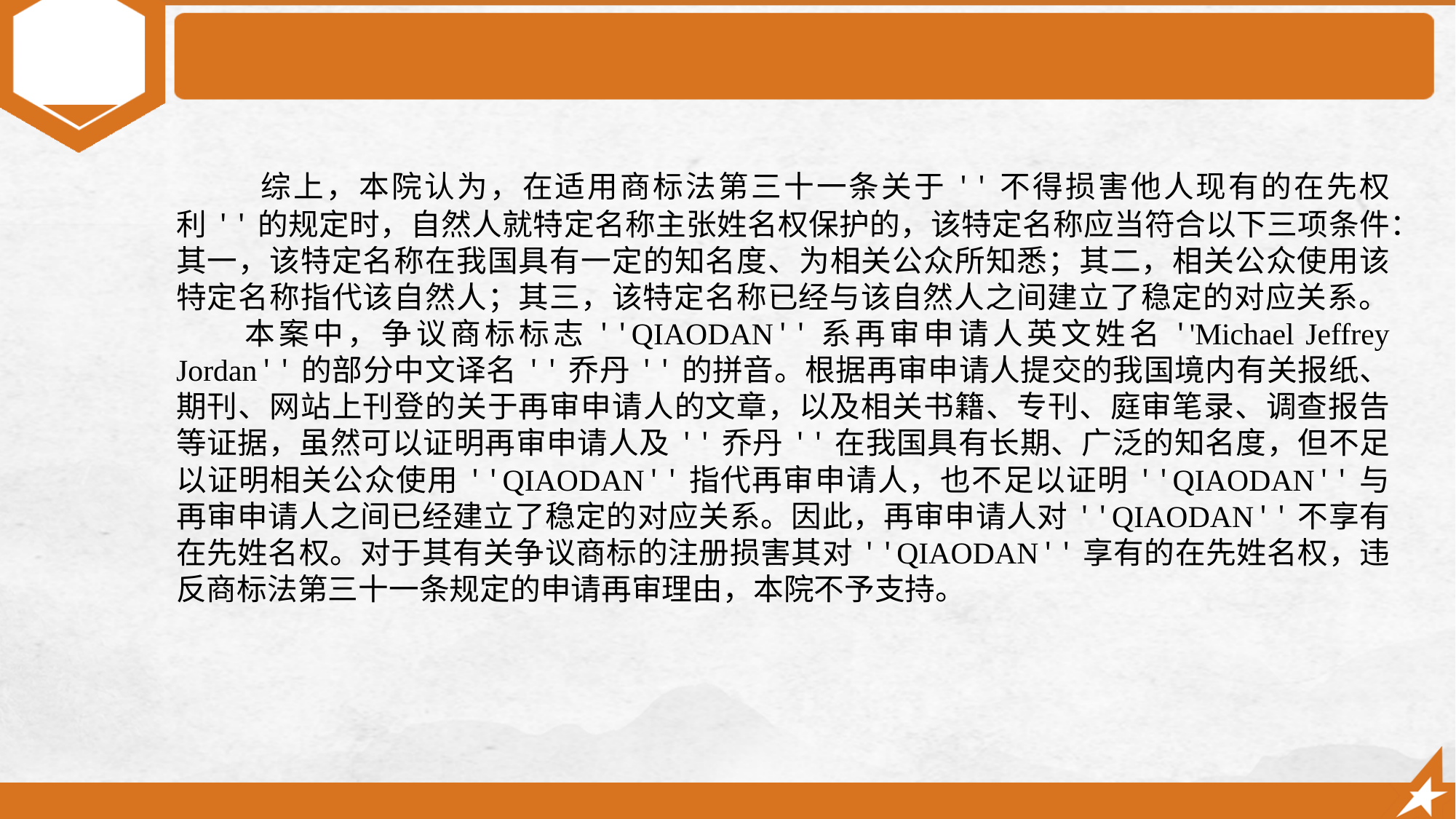

综上，本院认为，在适用商标法第三十一条关于''不得损害他人现有的在先权利''的规定时，自然人就特定名称主张姓名权保护的，该特定名称应当符合以下三项条件：其一，该特定名称在我国具有一定的知名度、为相关公众所知悉；其二，相关公众使用该特定名称指代该自然人；其三，该特定名称已经与该自然人之间建立了稳定的对应关系。
　　本案中，争议商标标志''QIAODAN''系再审申请人英文姓名''Michael Jeffrey Jordan''的部分中文译名''乔丹''的拼音。根据再审申请人提交的我国境内有关报纸、期刊、网站上刊登的关于再审申请人的文章，以及相关书籍、专刊、庭审笔录、调查报告等证据，虽然可以证明再审申请人及''乔丹''在我国具有长期、广泛的知名度，但不足以证明相关公众使用''QIAODAN''指代再审申请人，也不足以证明''QIAODAN''与再审申请人之间已经建立了稳定的对应关系。因此，再审申请人对''QIAODAN''不享有在先姓名权。对于其有关争议商标的注册损害其对''QIAODAN''享有的在先姓名权，违反商标法第三十一条规定的申请再审理由，本院不予支持。